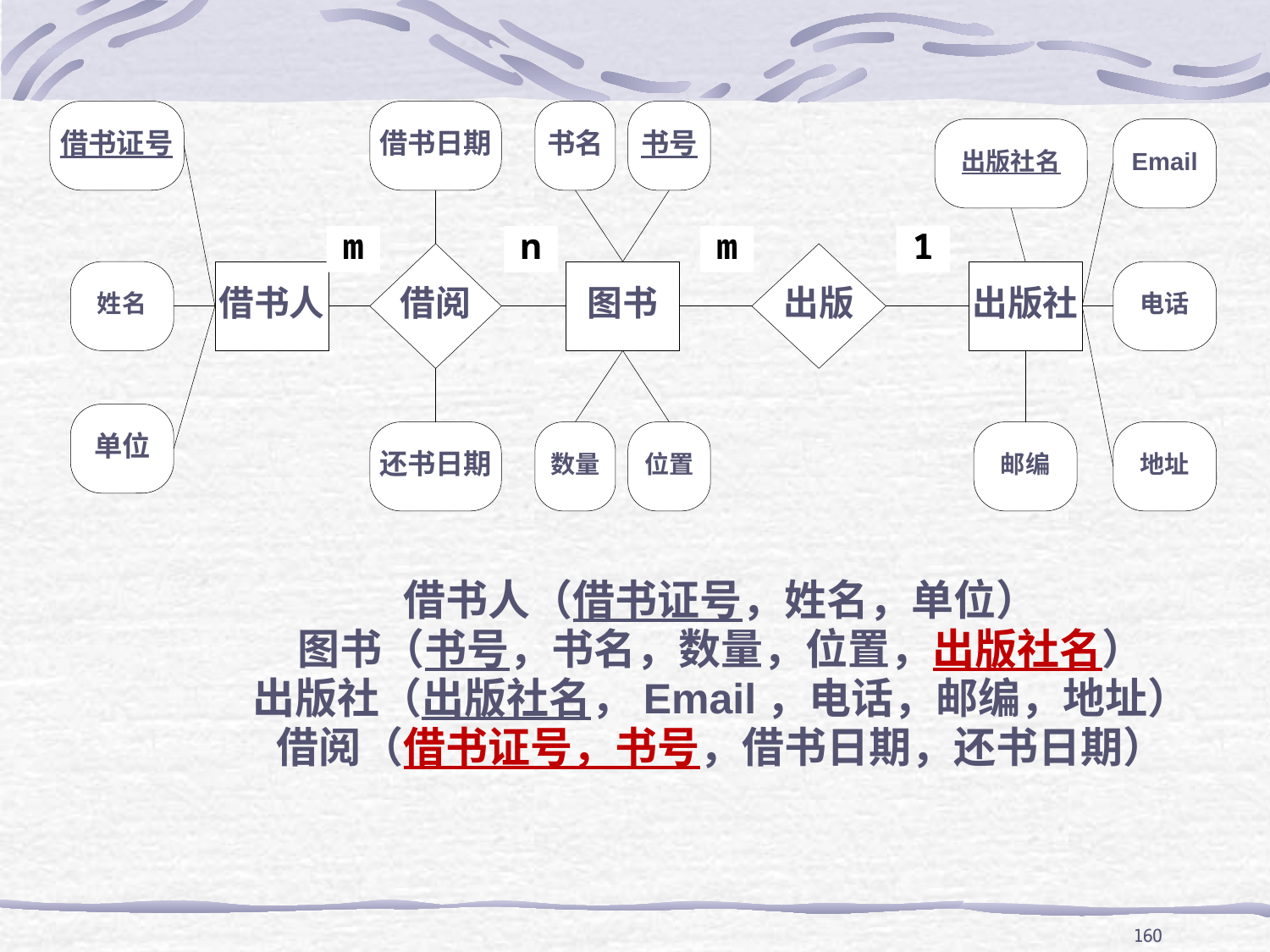

借书证号
借书日期
书名
书号
出版社名
Email
m
n
m
1
借阅
出版
姓名
借书人
图书
出版社
电话
单位
还书日期
数量
位置
邮编
地址
#
借书人（借书证号，姓名，单位）
图书（书号，书名，数量，位置，出版社名）
出版社（出版社名，Email，电话，邮编，地址）
借阅（借书证号，书号，借书日期，还书日期）

160